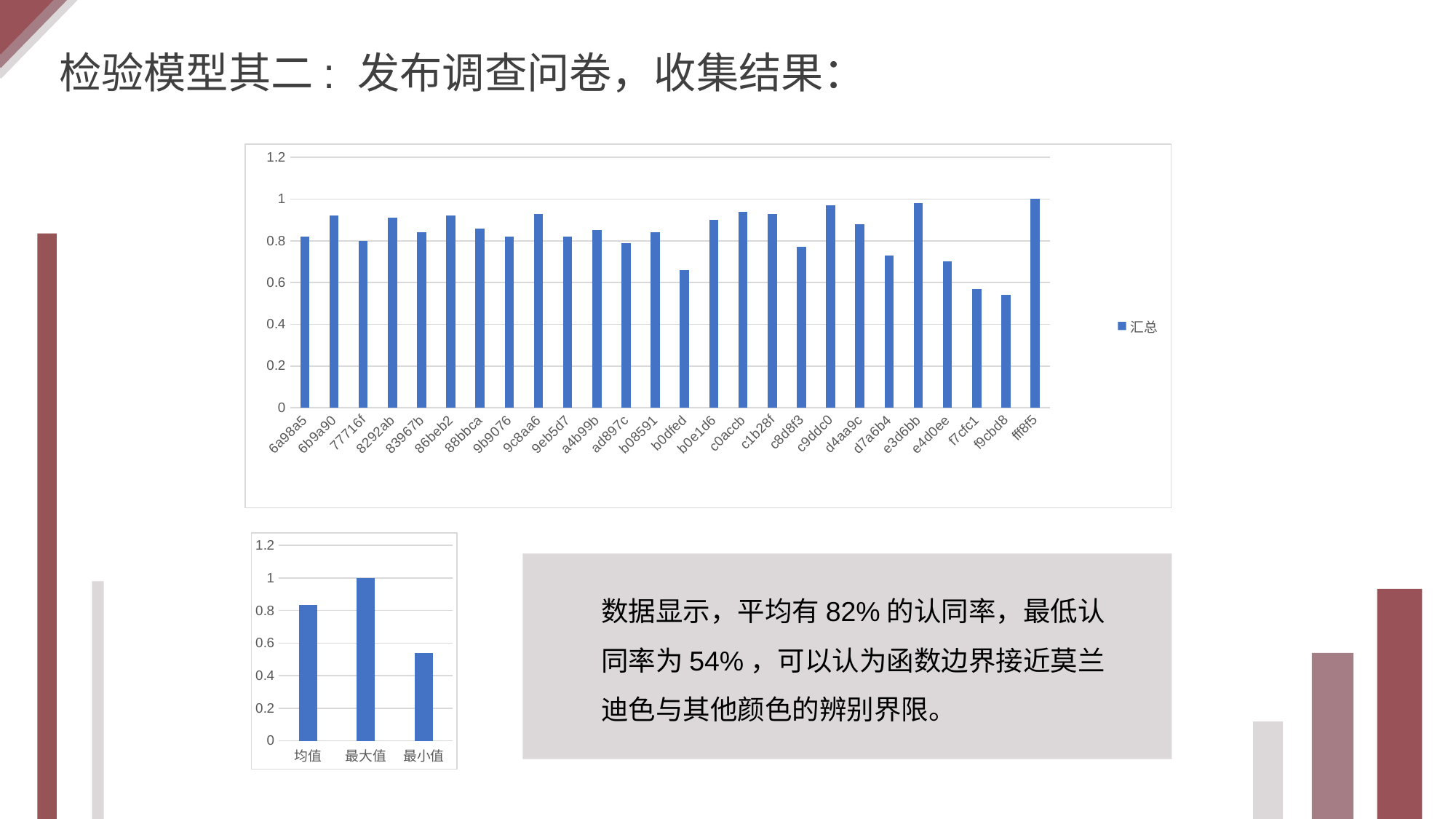

检验模型其二: 发布调查问卷，收集结果：

### Chart

| Category |  |
|---|---|
| 6a98a5 | 0.8200000000000006 |
| 6b9a90 | 0.92 |
| 77716f | 0.8 |
| 8292ab | 0.91 |
| 83967b | 0.8400000000000006 |
| 86beb2 | 0.92 |
| 88bbca | 0.8600000000000007 |
| 9b9076 | 0.8200000000000006 |
| 9c8aa6 | 0.93 |
| 9eb5d7 | 0.8200000000000006 |
| a4b99b | 0.8500000000000006 |
| ad897c | 0.79 |
| b08591 | 0.8400000000000006 |
| b0dfed | 0.6600000000000009 |
| b0e1d6 | 0.9 |
| c0accb | 0.9400000000000006 |
| c1b28f | 0.93 |
| c8d8f3 | 0.7700000000000007 |
| c9ddc0 | 0.9700000000000005 |
| d4aa9c | 0.8800000000000001 |
| d7a6b4 | 0.7300000000000006 |
| e3d6bb | 0.98 |
| e4d0ee | 0.7000000000000006 |
| f7cfc1 | 0.57 |
| f9cbd8 | 0.54 |
| fff8f5 | 1.0 |

### Chart

| Category |  |
|---|---|
| 均值 | 0.8342307692307683 |
| 最大值 | 1.0 |
| 最小值 | 0.54 |
数据显示，平均有82%的认同率，最低认同率为54%，可以认为函数边界接近莫兰迪色与其他颜色的辨别界限。